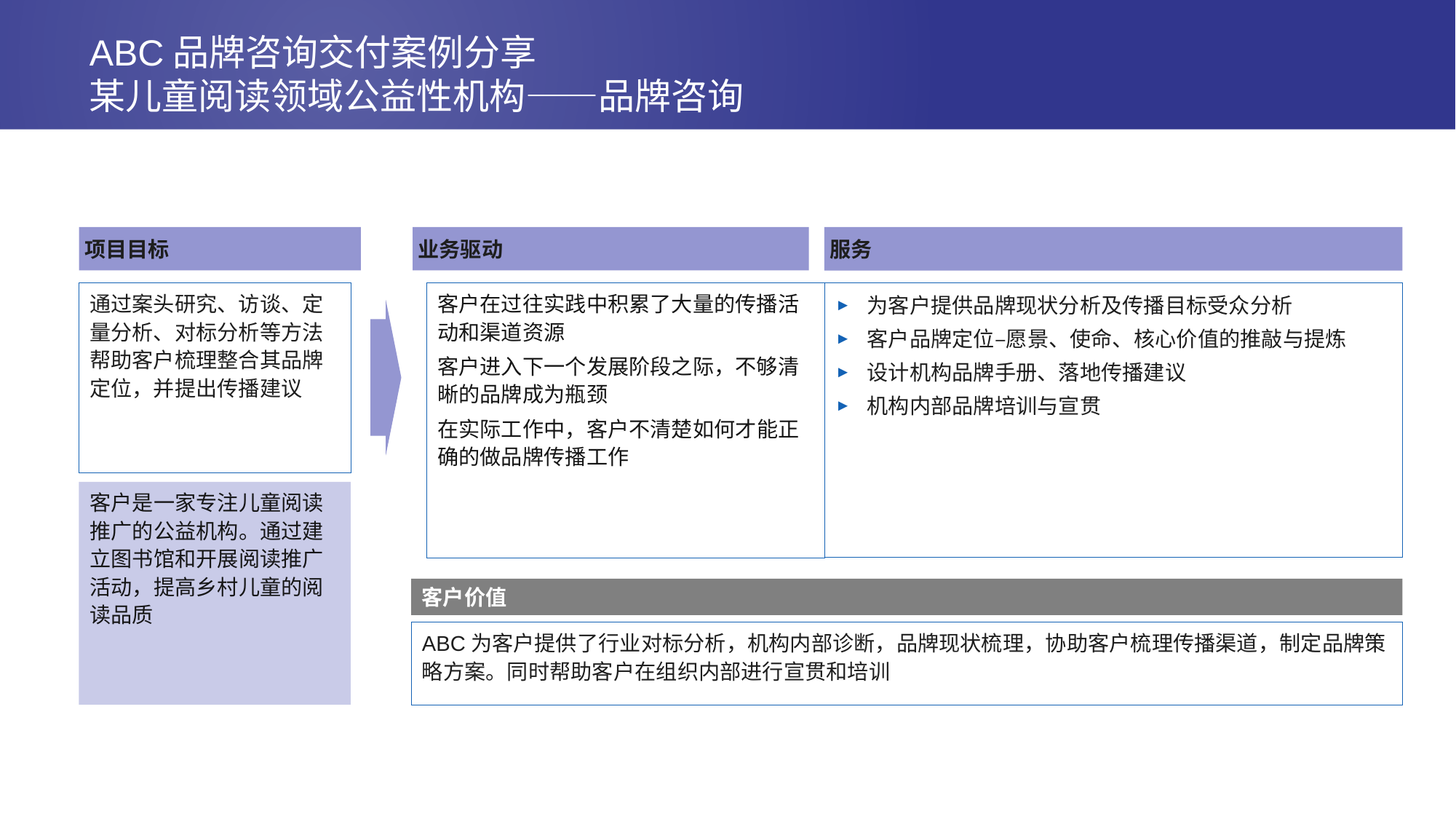

# ABC品牌咨询交付案例分享 某儿童阅读领域公益性机构——品牌咨询
项目目标
业务驱动
服务
客户在过往实践中积累了大量的传播活动和渠道资源
客户进入下一个发展阶段之际，不够清晰的品牌成为瓶颈
在实际工作中，客户不清楚如何才能正确的做品牌传播工作
为客户提供品牌现状分析及传播目标受众分析
客户品牌定位–愿景、使命、核心价值的推敲与提炼
设计机构品牌手册、落地传播建议
机构内部品牌培训与宣贯
通过案头研究、访谈、定量分析、对标分析等方法帮助客户梳理整合其品牌定位，并提出传播建议

客户是一家专注儿童阅读推广的公益机构。通过建立图书馆和开展阅读推广活动，提高乡村儿童的阅读品质
客户价值
ABC为客户提供了行业对标分析，机构内部诊断，品牌现状梳理，协助客户梳理传播渠道，制定品牌策略方案。同时帮助客户在组织内部进行宣贯和培训